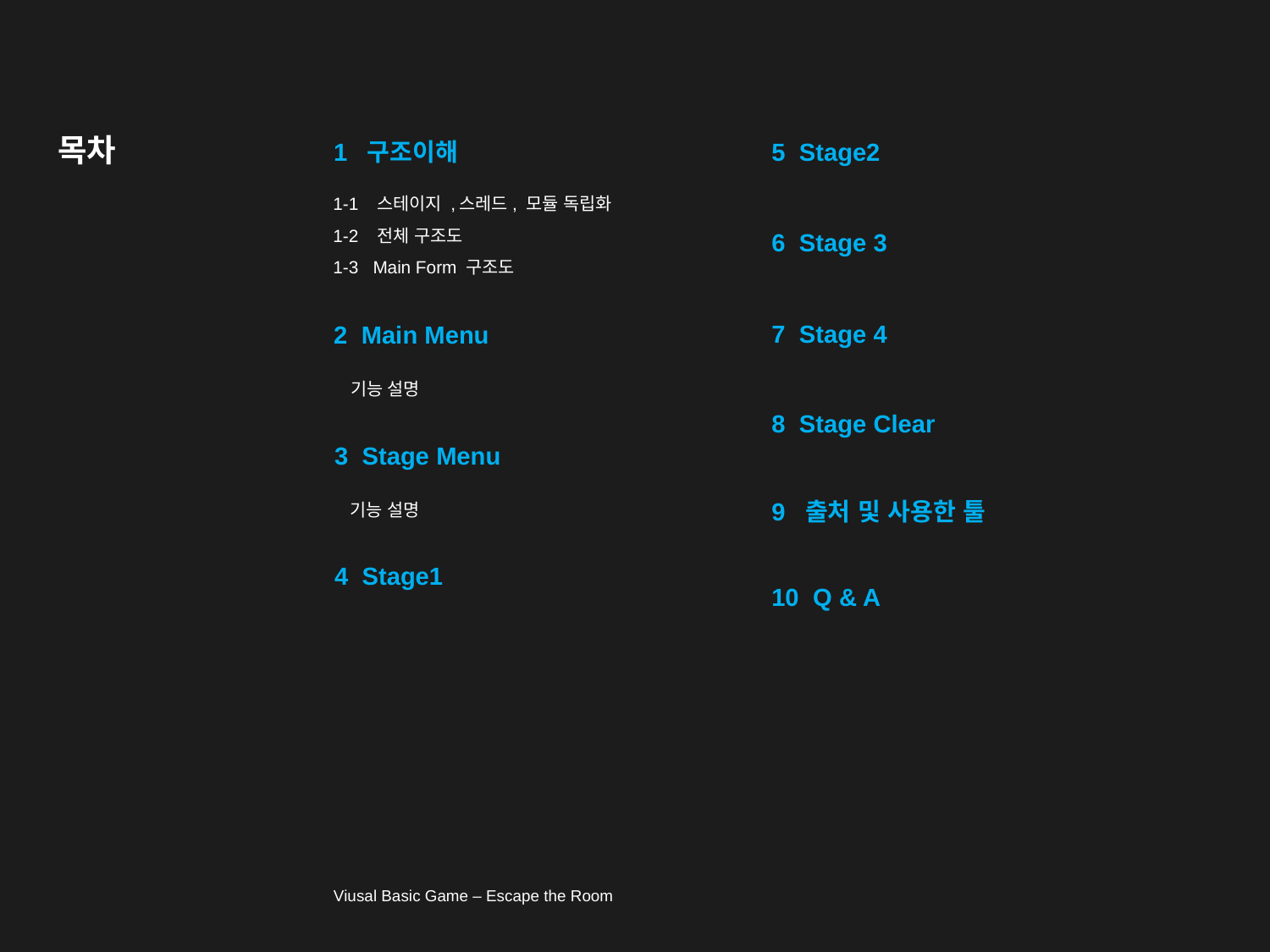

# 목차
5  Stage2
1  구조이해
1-1   스테이지 ,스레드, 모듈 독립화
1-2   전체 구조도
1-3   Main Form 구조도
6  Stage 3
7  Stage 4
2  Main Menu
   기능 설명
8  Stage Clear
3  Stage Menu
   기능 설명
9  출처 및 사용한 툴
4  Stage1
10  Q & A
Viusal Basic Game – Escape the Room